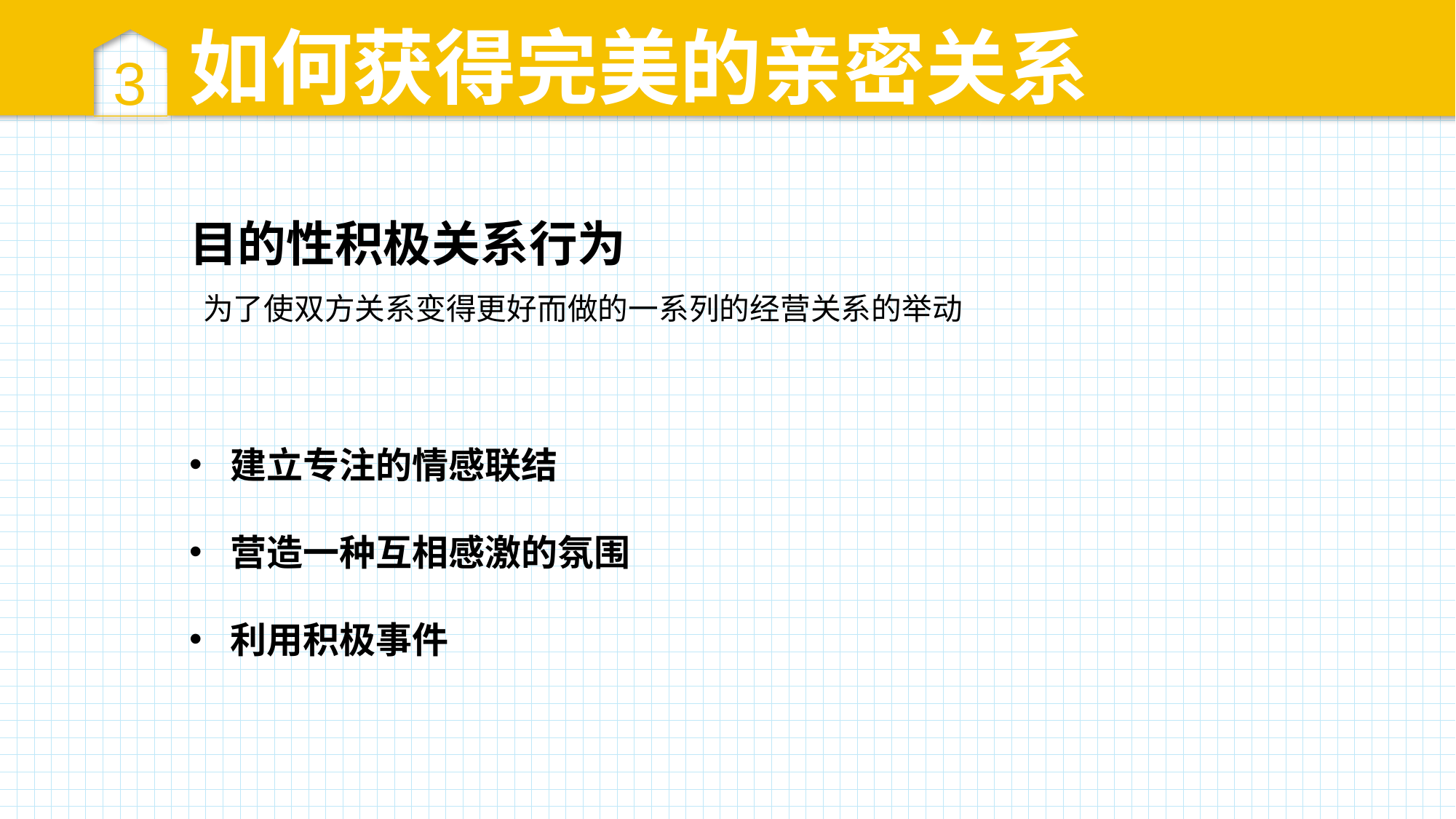

3
如何获得完美的亲密关系
目的性积极关系行为
 为了使双方关系变得更好而做的一系列的经营关系的举动

建立专注的情感联结

营造一种互相感激的氛围

利用积极事件